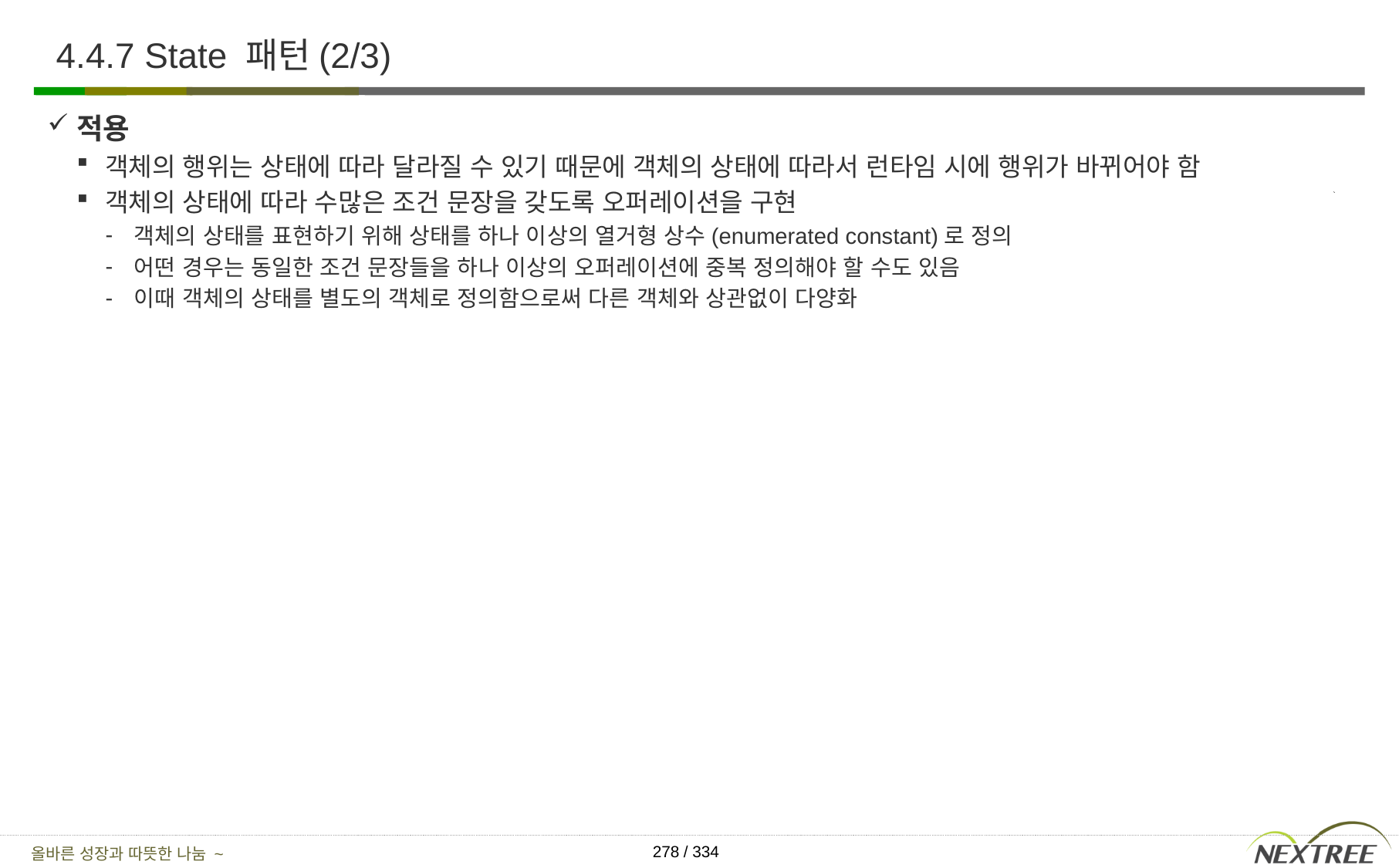

# 4.4.7 State 패턴(2/3)
적용
객체의 행위는 상태에 따라 달라질 수 있기 때문에 객체의 상태에 따라서 런타임 시에 행위가 바뀌어야 함
객체의 상태에 따라 수많은 조건 문장을 갖도록 오퍼레이션을 구현
객체의 상태를 표현하기 위해 상태를 하나 이상의 열거형 상수(enumerated constant)로 정의
어떤 경우는 동일한 조건 문장들을 하나 이상의 오퍼레이션에 중복 정의해야 할 수도 있음
이때 객체의 상태를 별도의 객체로 정의함으로써 다른 객체와 상관없이 다양화